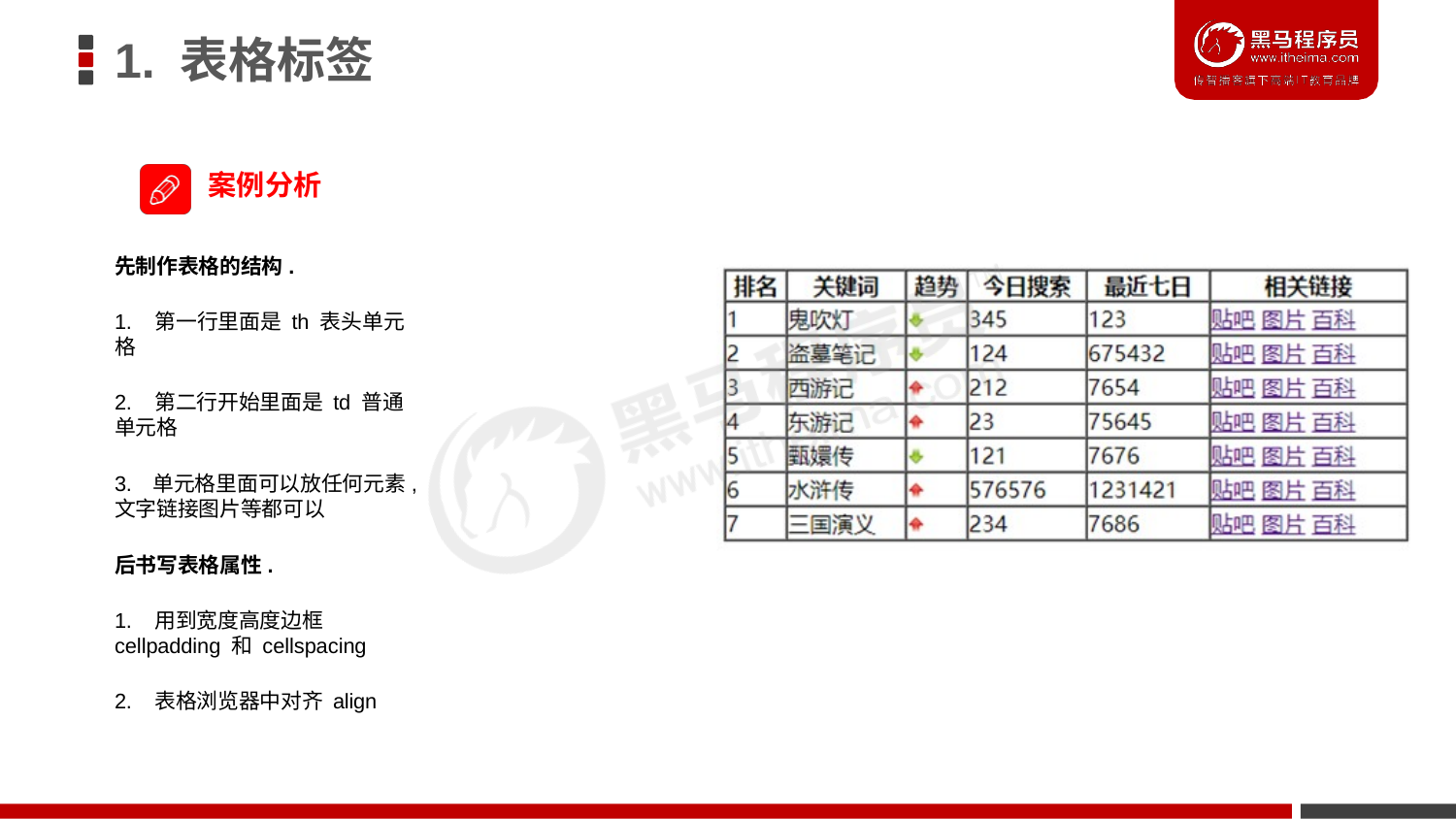

# 1. 表格标签

案例分析

先制作表格的结构.

1.   第一行里面是 th 表头单元格

2.   第二行开始里面是 td 普通单元格

3.  单元格里面可以放任何元素,文字链接图片等都可以

后书写表格属性.

1.   用到宽度高度边框cellpadding 和 cellspacing

2.   表格浏览器中对齐 align